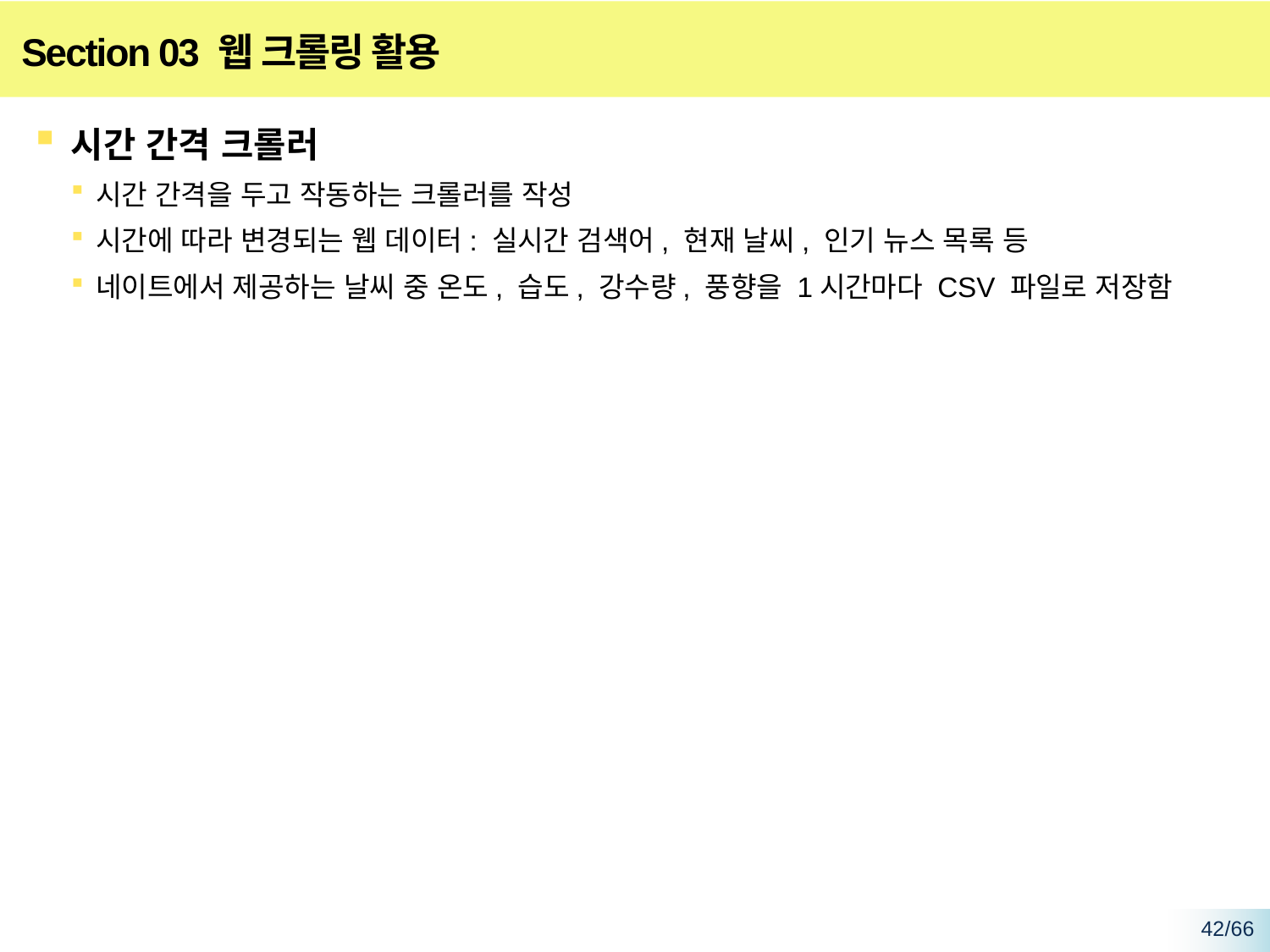

# Section 03 웹 크롤링 활용
시간 간격 크롤러
시간 간격을 두고 작동하는 크롤러를 작성
시간에 따라 변경되는 웹 데이터: 실시간 검색어, 현재 날씨, 인기 뉴스 목록 등
네이트에서 제공하는 날씨 중 온도, 습도, 강수량, 풍향을 1시간마다 CSV 파일로 저장함